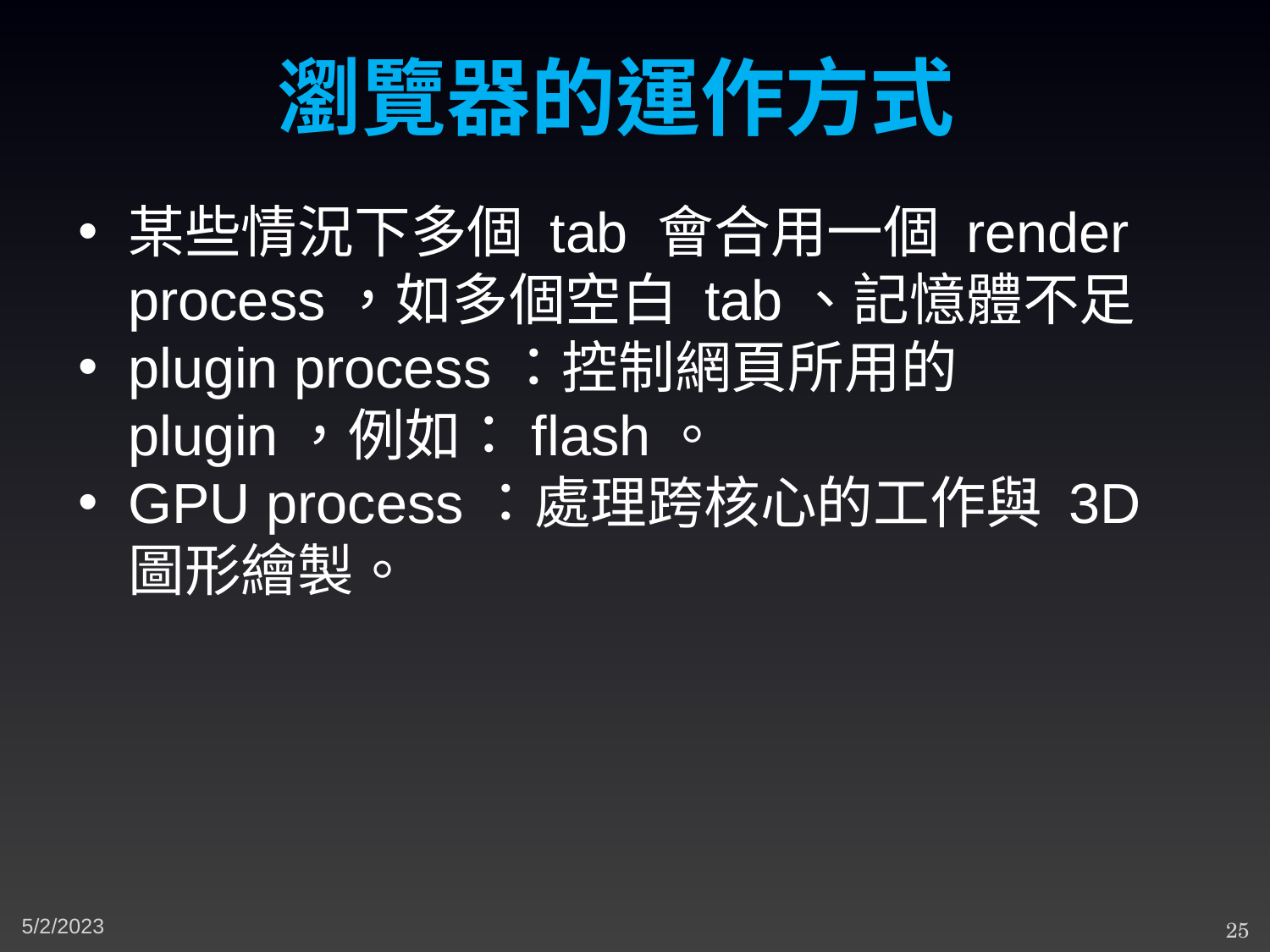

瀏覽器的運作方式
某些情況下多個 tab 會合用一個 render process，如多個空白 tab、記憶體不足
plugin process：控制網頁所用的 plugin，例如：flash。
GPU process：處理跨核心的工作與 3D 圖形繪製。
5/2/2023
25